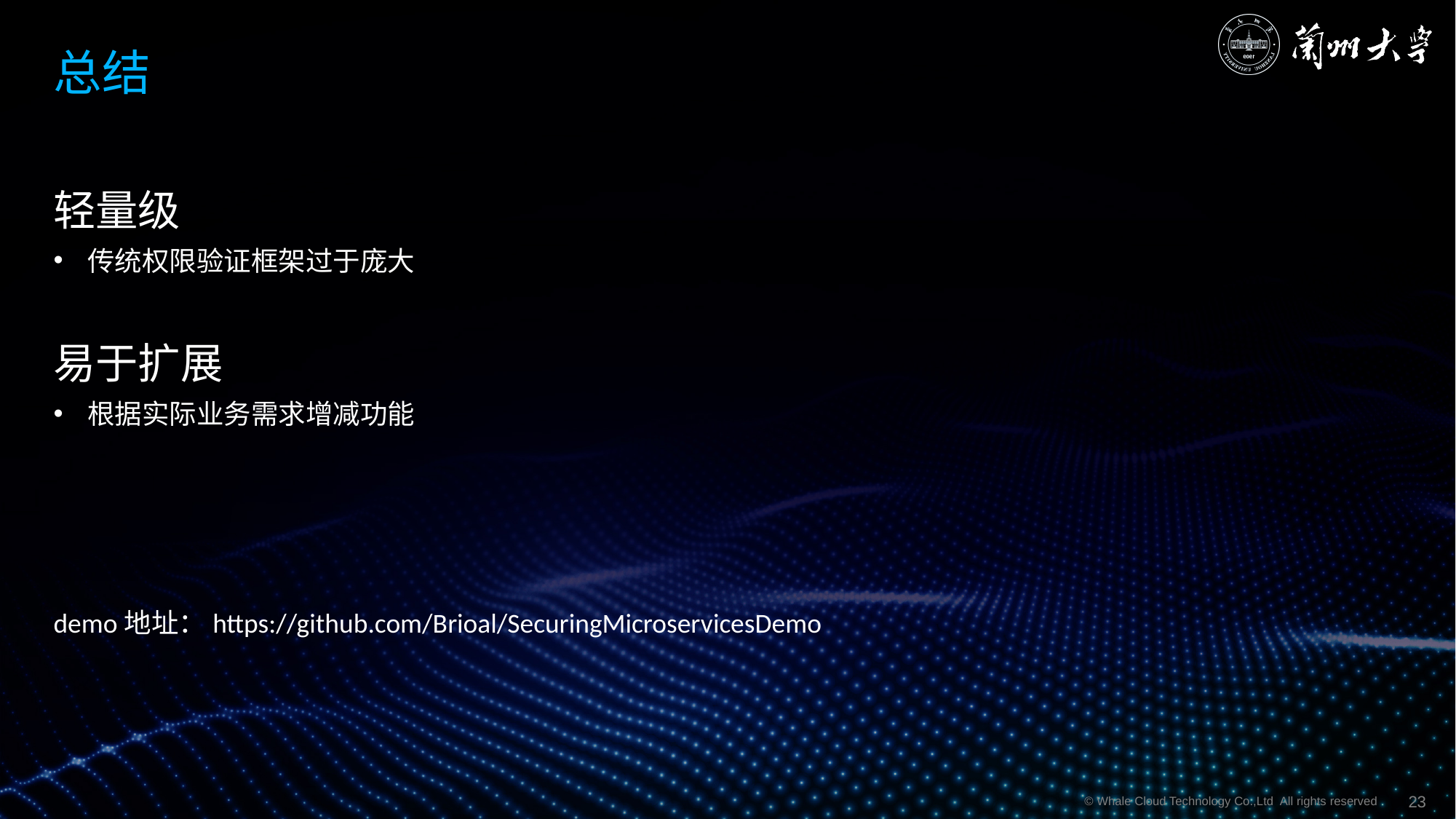

# 总结
轻量级
传统权限验证框架过于庞大

易于扩展
根据实际业务需求增减功能

demo地址：https://github.com/Brioal/SecuringMicroservicesDemo